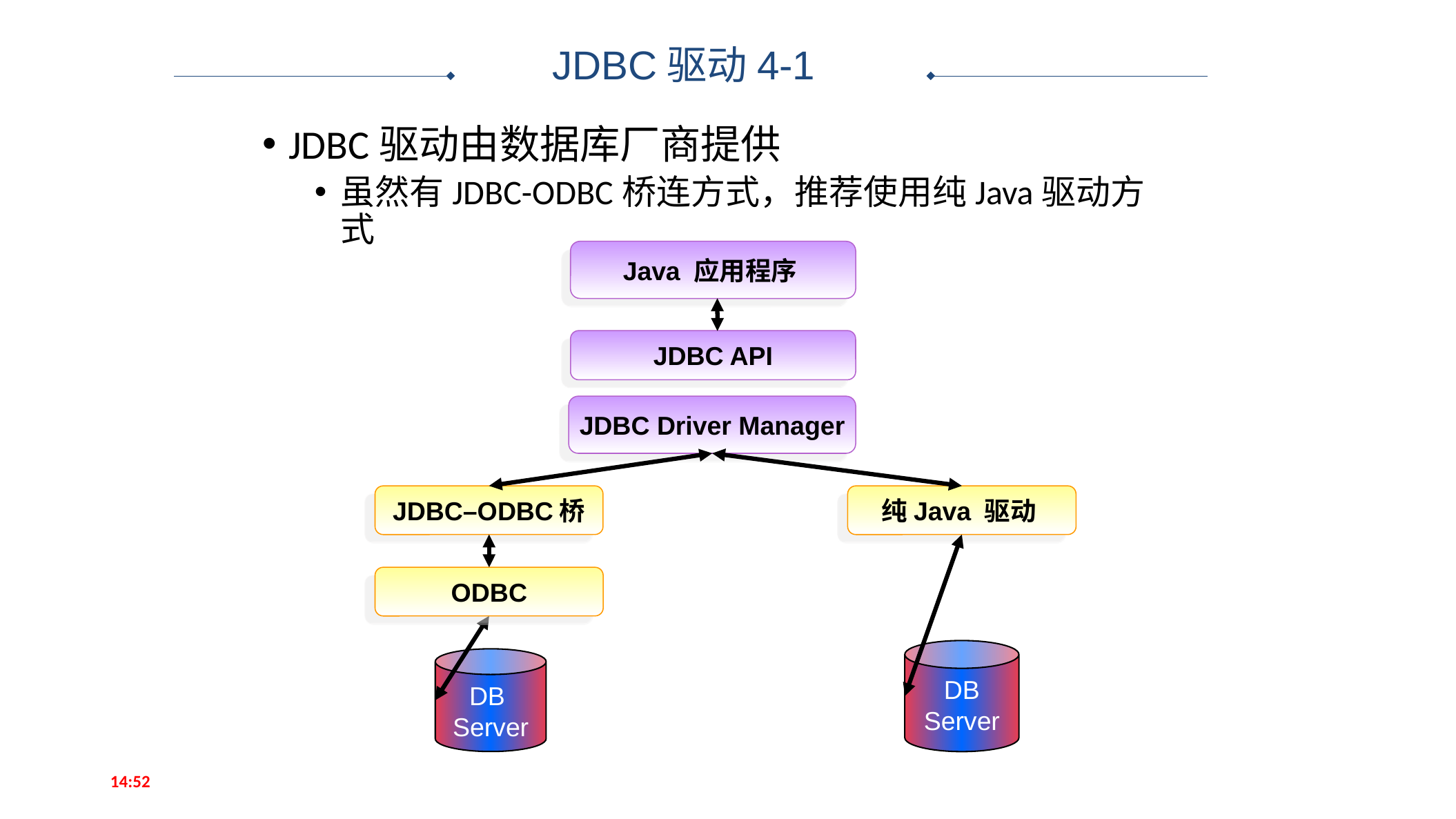

JDBC驱动4-1
JDBC驱动由数据库厂商提供
虽然有JDBC-ODBC桥连方式，推荐使用纯Java驱动方式
Java 应用程序

JDBC API
JDBC Driver Manager
JDBC–ODBC桥
纯Java 驱动
ODBC
DB
Server
DB
Server
14:52